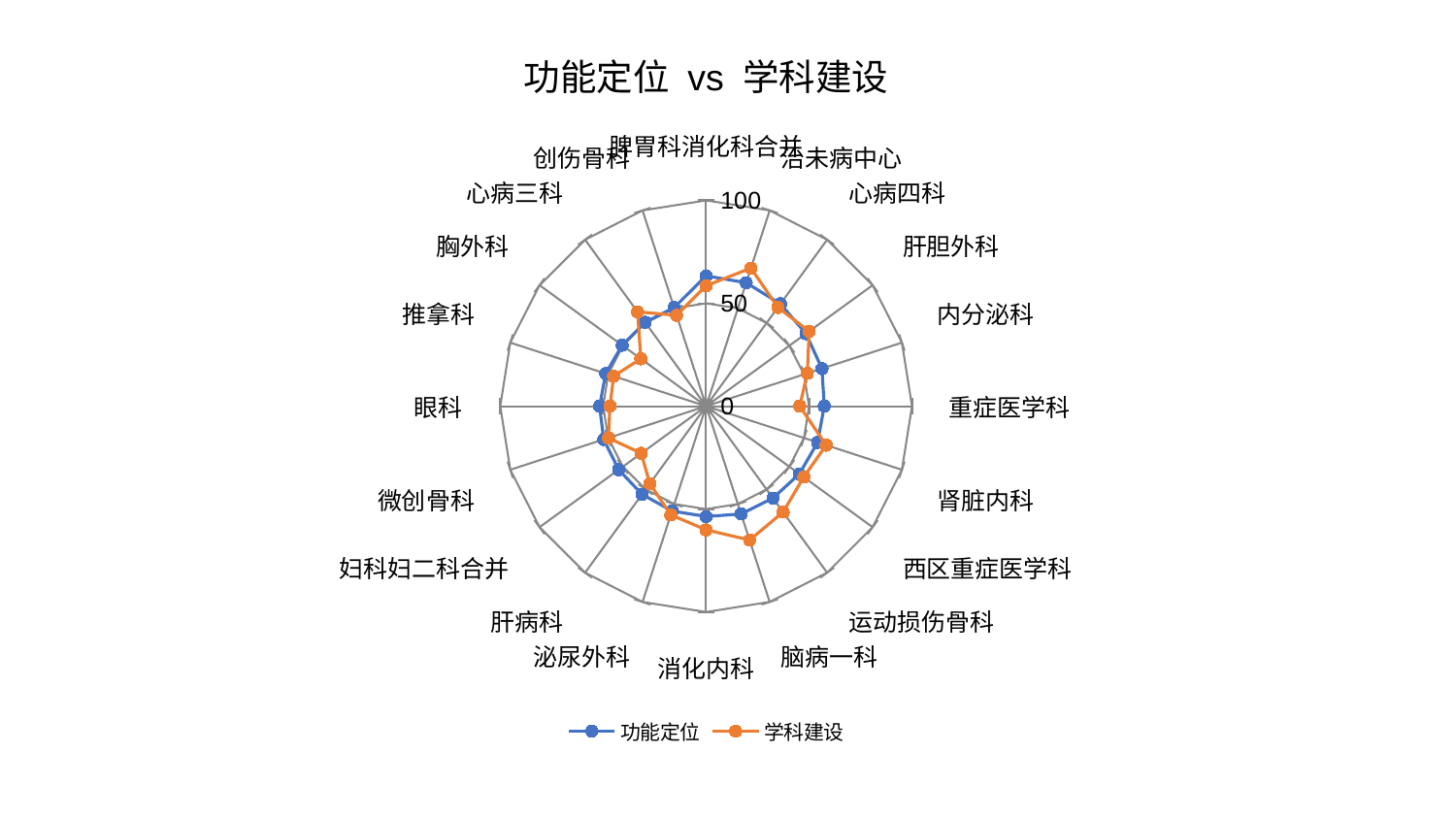

### Chart: 功能定位 vs 学科建设

| Category | 功能定位 | 学科建设 |
|---|---|---|
| 脾胃科消化科合并 | 63.338809537329624 | 58.52312043718726 |
| 治未病中心 | 63.0777966623633 | 70.53043094904571 |
| 心病四科 | 61.4562444520834 | 59.33274397985492 |
| 肝胆外科 | 59.96938847866912 | 61.87321184472327 |
| 内分泌科 | 59.18461078008993 | 51.715809023293964 |
| 重症医学科 | 57.38828172810882 | 45.46820974978987 |
| 肾脏内科 | 56.937894251305465 | 61.33360476703527 |
| 西区重症医学科 | 55.99282897333516 | 58.63593955212935 |
| 运动损伤骨科 | 55.24931929482064 | 63.615707502516514 |
| 脑病一科 | 55.06845561997234 | 68.38467501444802 |
| 消化内科 | 53.61628888566057 | 60.08914713191573 |
| 泌尿外科 | 53.567727334879336 | 55.549706773927625 |
| 肝病科 | 52.93824771853858 | 46.52164802763954 |
| 妇科妇二科合并 | 52.51784419925859 | 38.97650562833167 |
| 微创骨科 | 52.3033361381372 | 49.91078021020037 |
| 眼科 | 51.73117915623561 | 46.69163992351449 |
| 推拿科 | 51.30405178277345 | 47.23320157829313 |
| 胸外科 | 50.4035771477248 | 39.19387675997659 |
| 心病三科 | 50.382573517506835 | 56.651853583063605 |
| 创伤骨科 | 50.36816962180953 | 46.450252269248104 |
32